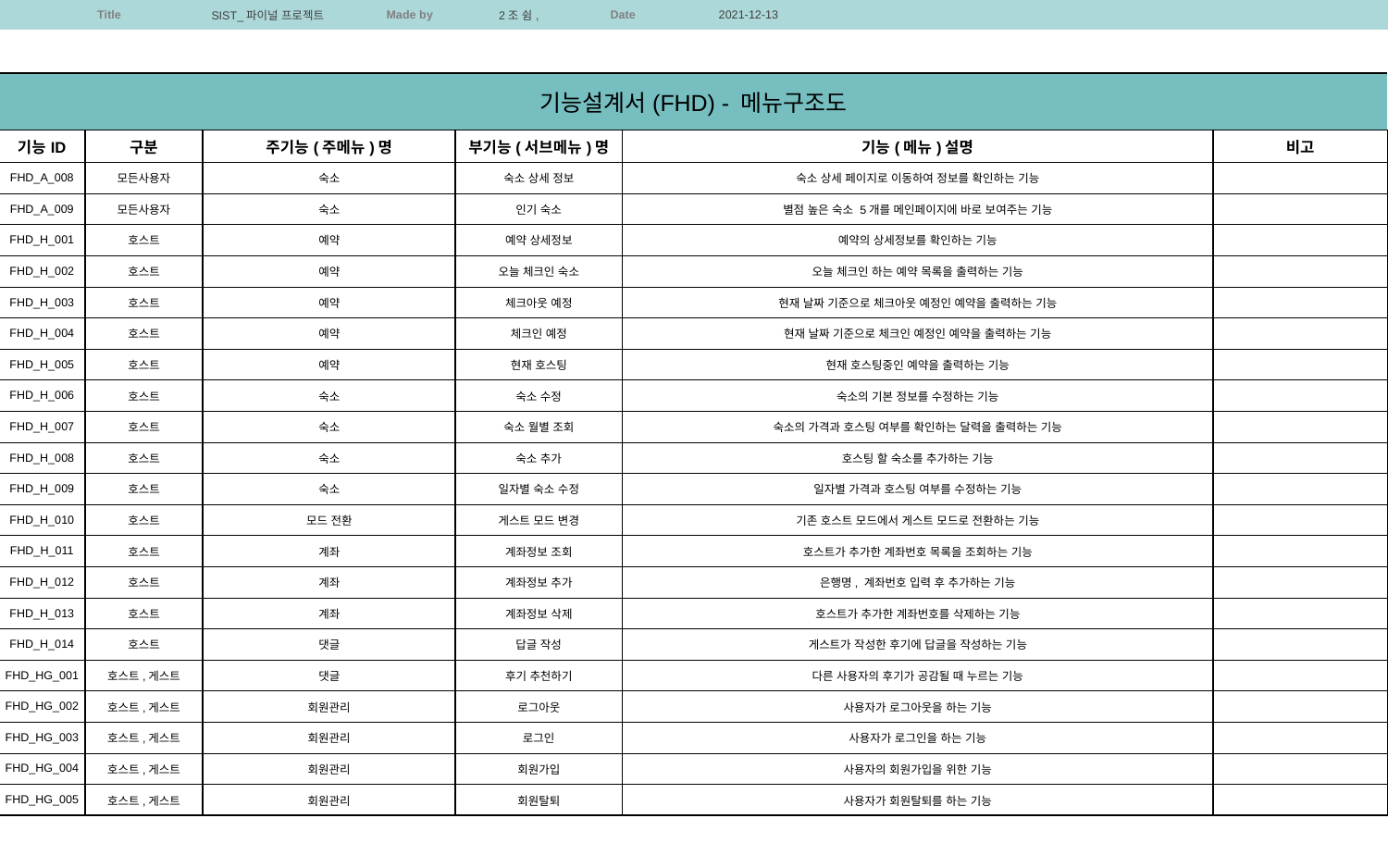

| 기능설계서(FHD) - 메뉴구조도 | 기능설계서(FHD) - 메뉴구조도 |  |  |  |  |
| --- | --- | --- | --- | --- | --- |
| 기능ID | 구분 | 주기능(주메뉴)명 | 부기능(서브메뉴)명 | 기능(메뉴)설명 | 비고 |
| FHD\_A\_008 | 모든사용자 | 숙소 | 숙소 상세 정보 | 숙소 상세 페이지로 이동하여 정보를 확인하는 기능 |  |
| FHD\_A\_009 | 모든사용자 | 숙소 | 인기 숙소 | 별점 높은 숙소 5개를 메인페이지에 바로 보여주는 기능 |  |
| FHD\_H\_001 | 호스트 | 예약 | 예약 상세정보 | 예약의 상세정보를 확인하는 기능 |  |
| FHD\_H\_002 | 호스트 | 예약 | 오늘 체크인 숙소 | 오늘 체크인 하는 예약 목록을 출력하는 기능 |  |
| FHD\_H\_003 | 호스트 | 예약 | 체크아웃 예정 | 현재 날짜 기준으로 체크아웃 예정인 예약을 출력하는 기능 |  |
| FHD\_H\_004 | 호스트 | 예약 | 체크인 예정 | 현재 날짜 기준으로 체크인 예정인 예약을 출력하는 기능 |  |
| FHD\_H\_005 | 호스트 | 예약 | 현재 호스팅 | 현재 호스팅중인 예약을 출력하는 기능 |  |
| FHD\_H\_006 | 호스트 | 숙소 | 숙소 수정 | 숙소의 기본 정보를 수정하는 기능 |  |
| FHD\_H\_007 | 호스트 | 숙소 | 숙소 월별 조회 | 숙소의 가격과 호스팅 여부를 확인하는 달력을 출력하는 기능 |  |
| FHD\_H\_008 | 호스트 | 숙소 | 숙소 추가 | 호스팅 할 숙소를 추가하는 기능 |  |
| FHD\_H\_009 | 호스트 | 숙소 | 일자별 숙소 수정 | 일자별 가격과 호스팅 여부를 수정하는 기능 |  |
| FHD\_H\_010 | 호스트 | 모드 전환 | 게스트 모드 변경 | 기존 호스트 모드에서 게스트 모드로 전환하는 기능 |  |
| FHD\_H\_011 | 호스트 | 계좌 | 계좌정보 조회 | 호스트가 추가한 계좌번호 목록을 조회하는 기능 |  |
| FHD\_H\_012 | 호스트 | 계좌 | 계좌정보 추가 | 은행명, 계좌번호 입력 후 추가하는 기능 |  |
| FHD\_H\_013 | 호스트 | 계좌 | 계좌정보 삭제 | 호스트가 추가한 계좌번호를 삭제하는 기능 |  |
| FHD\_H\_014 | 호스트 | 댓글 | 답글 작성 | 게스트가 작성한 후기에 답글을 작성하는 기능 |  |
| FHD\_HG\_001 | 호스트,게스트 | 댓글 | 후기 추천하기 | 다른 사용자의 후기가 공감될 때 누르는 기능 |  |
| FHD\_HG\_002 | 호스트,게스트 | 회원관리 | 로그아웃 | 사용자가 로그아웃을 하는 기능 |  |
| FHD\_HG\_003 | 호스트,게스트 | 회원관리 | 로그인 | 사용자가 로그인을 하는 기능 |  |
| FHD\_HG\_004 | 호스트,게스트 | 회원관리 | 회원가입 | 사용자의 회원가입을 위한 기능 |  |
| FHD\_HG\_005 | 호스트,게스트 | 회원관리 | 회원탈퇴 | 사용자가 회원탈퇴를 하는 기능 |  |